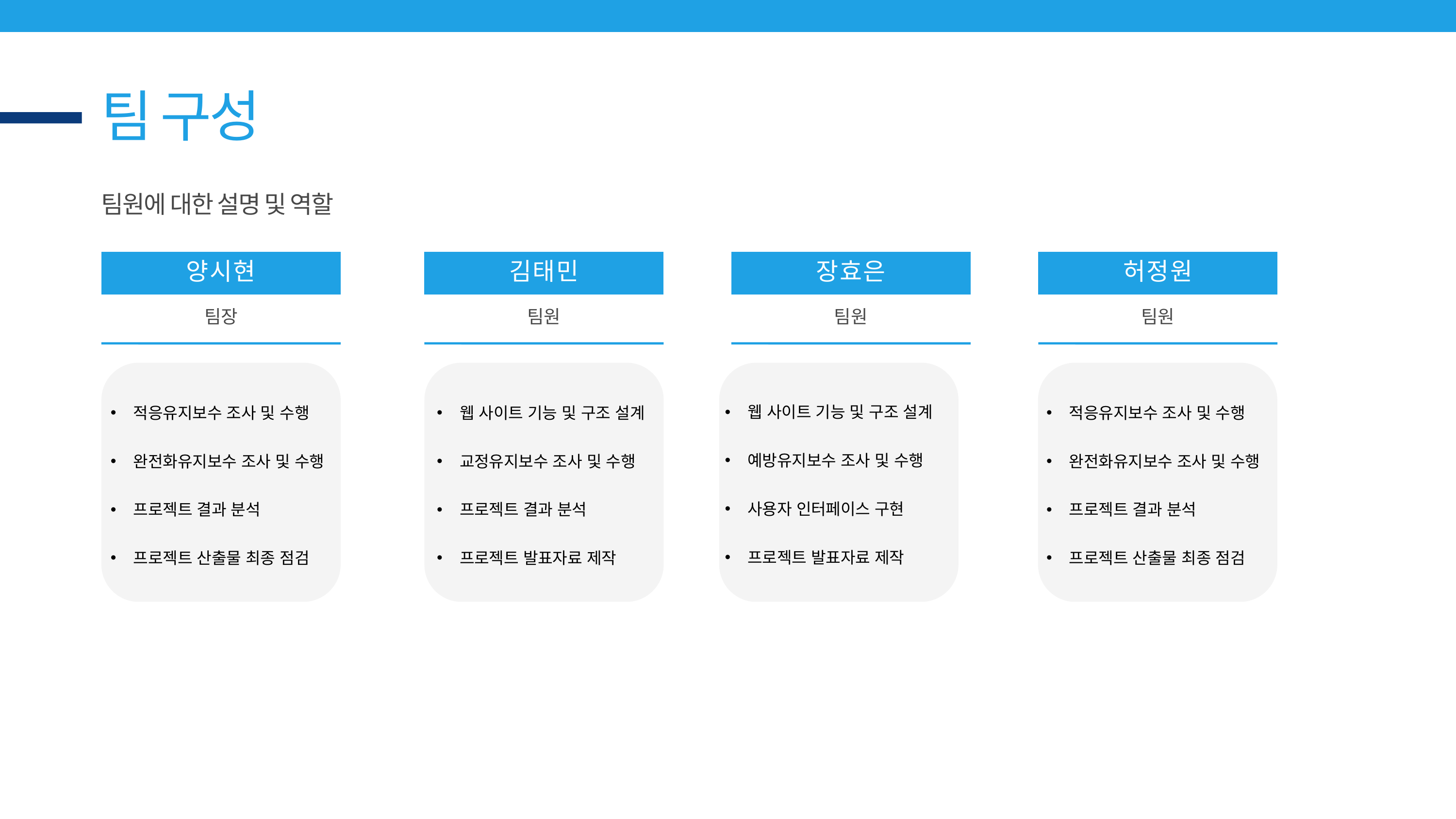

팀 구성

팀원에 대한 설명 및 역할

양시현
김태민
장효은
허정원
팀장
팀원
팀원
팀원

웹 사이트 기능 및 구조 설계
예방유지보수 조사 및 수행
사용자 인터페이스 구현
프로젝트 발표자료 제작
적응유지보수 조사 및 수행
완전화유지보수 조사 및 수행
프로젝트 결과 분석
프로젝트 산출물 최종 점검
웹 사이트 기능 및 구조 설계
교정유지보수 조사 및 수행
프로젝트 결과 분석
프로젝트 발표자료 제작
적응유지보수 조사 및 수행
완전화유지보수 조사 및 수행
프로젝트 결과 분석
프로젝트 산출물 최종 점검